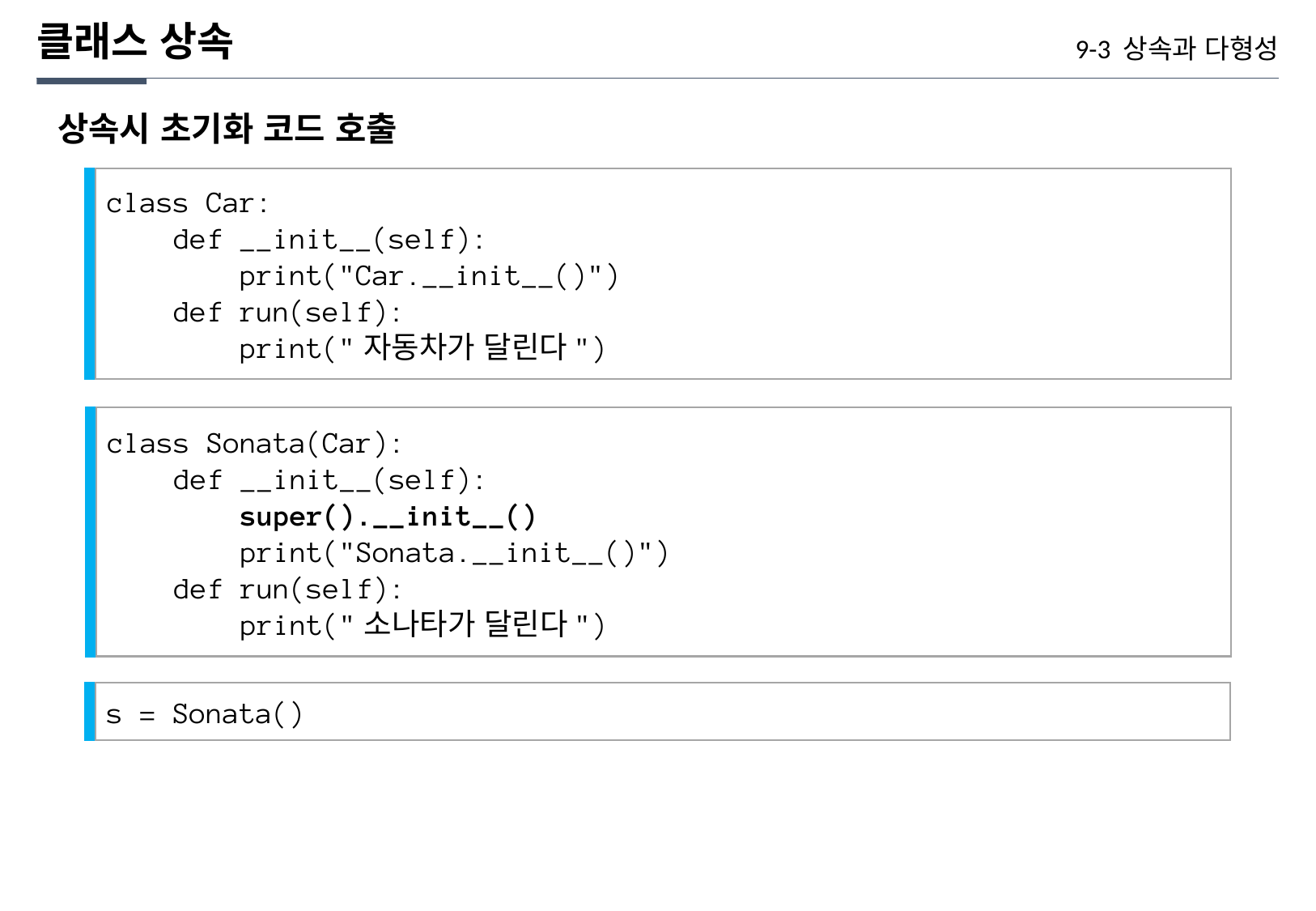

클래스 상속
9-3 상속과 다형성
상속시 초기화 코드 호출

class Car:
    def __init__(self):
        print("Car.__init__()")
    def run(self):
        print("자동차가 달린다")

class Sonata(Car):
    def __init__(self):
        super().__init__()
        print("Sonata.__init__()")
    def run(self):
        print("소나타가 달린다")

s = Sonata()